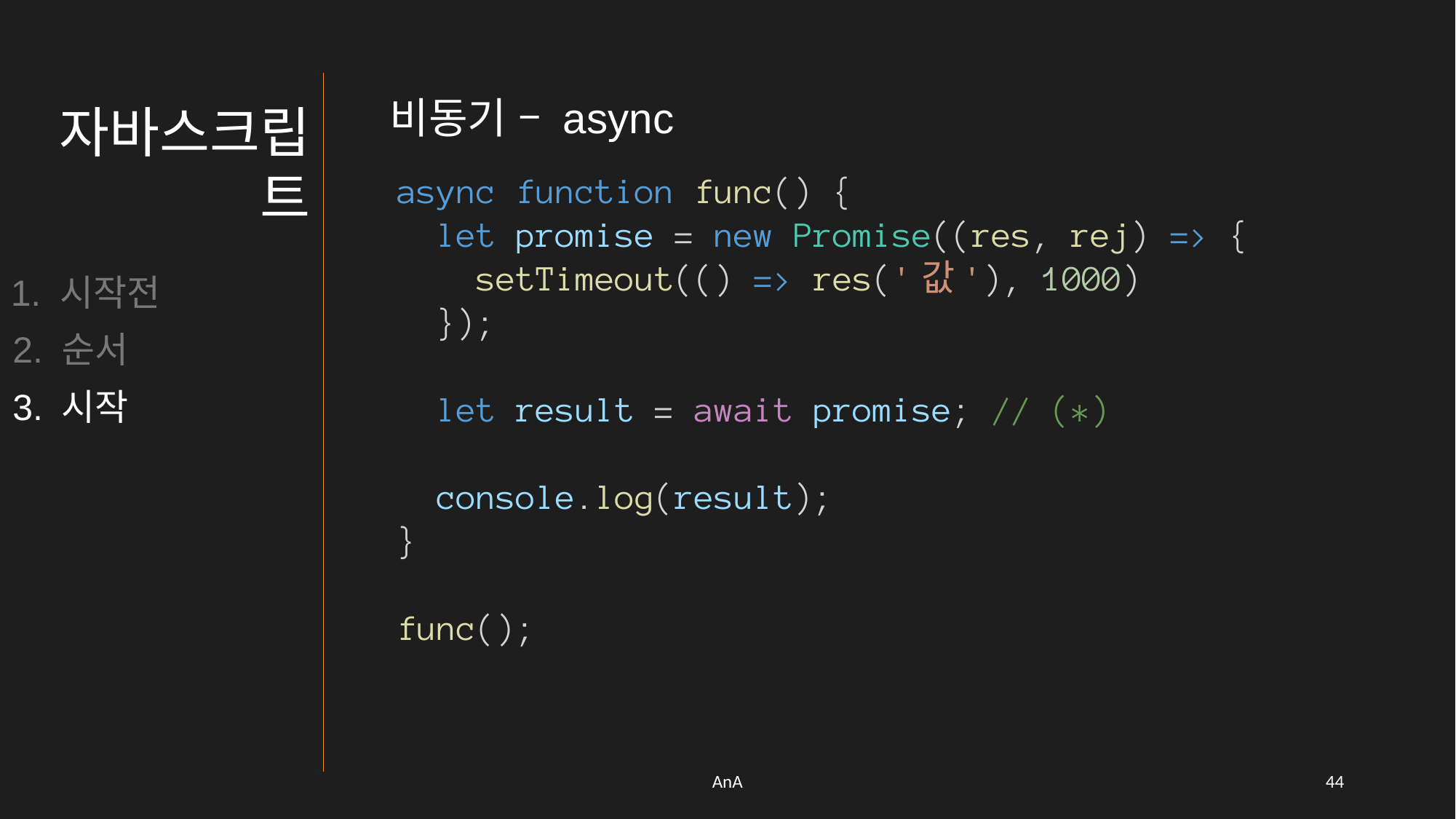

비동기 – async
자바스크립트
async function func() {
  let promise = new Promise((res, rej) => {
    setTimeout(() => res('값'), 1000)
  });
  let result = await promise; // (*)
  console.log(result);
}
func();
1. 시작전
2. 순서
3. 시작
AnA
44